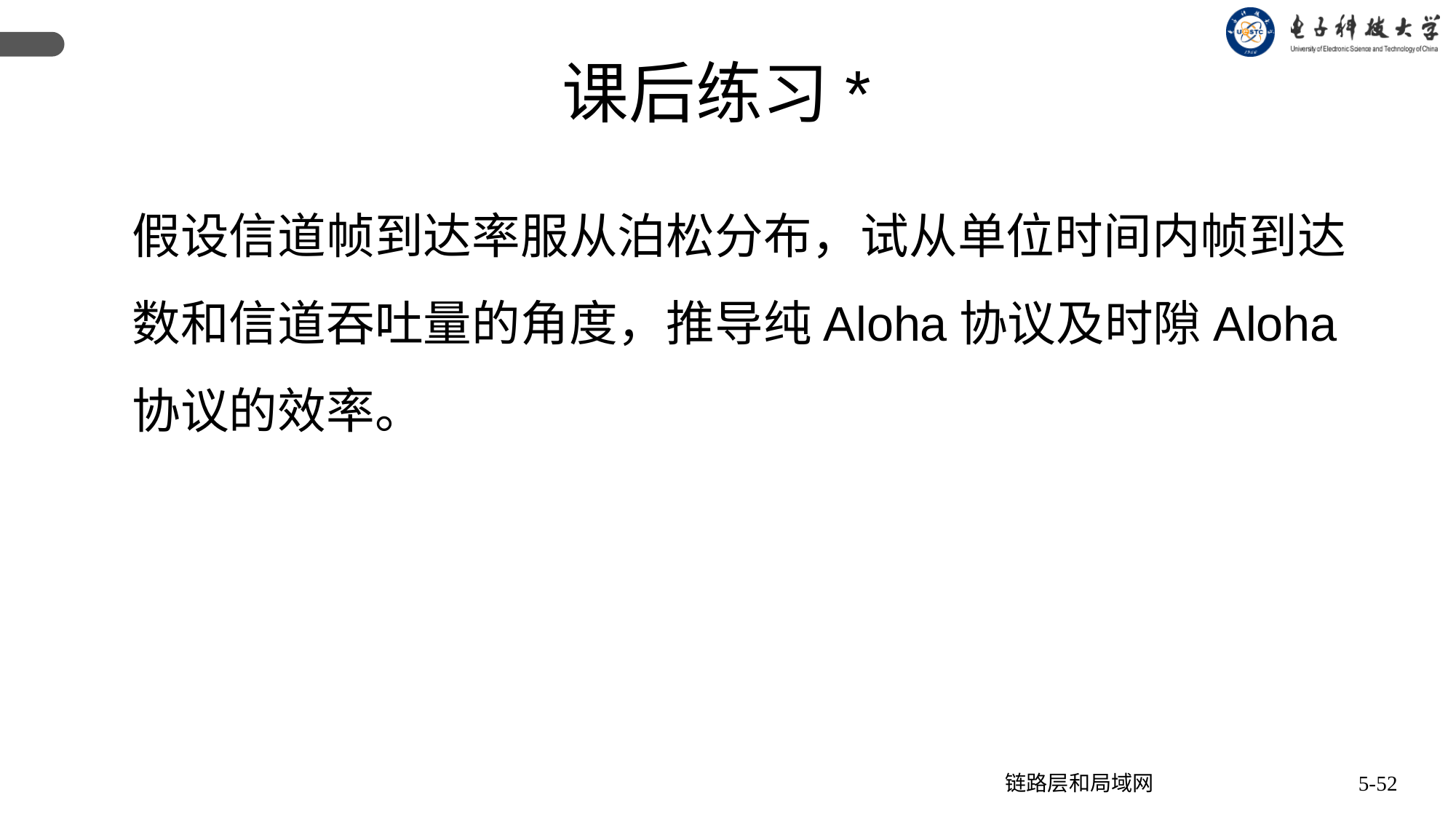

课后练习*
假设信道帧到达率服从泊松分布，试从单位时间内帧到达数和信道吞吐量的角度，推导纯Aloha协议及时隙Aloha协议的效率。
链路层和局域网
5-52